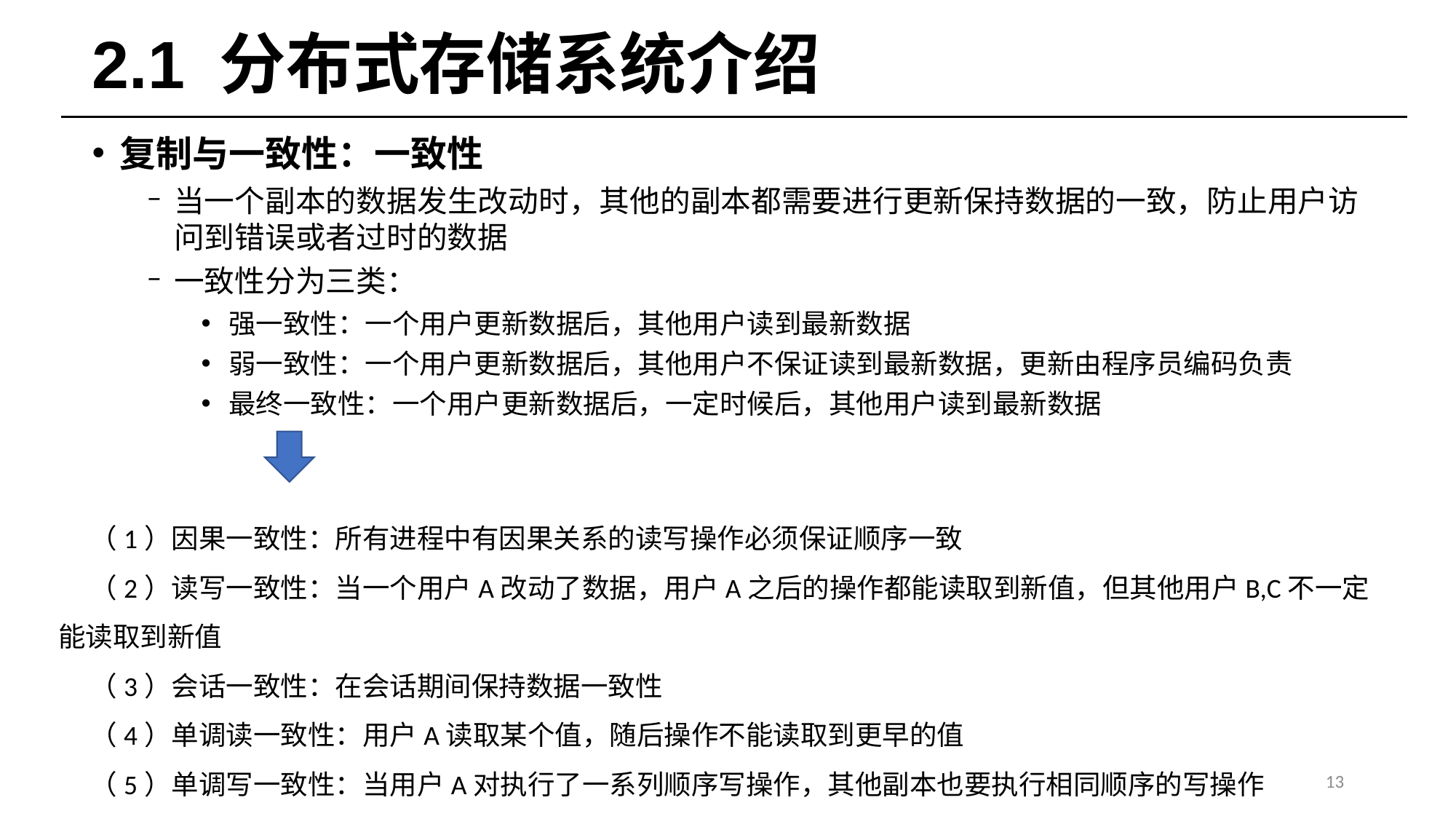

# 2.1 分布式存储系统介绍
复制与一致性：一致性
当一个副本的数据发生改动时，其他的副本都需要进行更新保持数据的一致，防止用户访问到错误或者过时的数据
一致性分为三类：
强一致性：一个用户更新数据后，其他用户读到最新数据
弱一致性：一个用户更新数据后，其他用户不保证读到最新数据，更新由程序员编码负责
最终一致性：一个用户更新数据后，一定时候后，其他用户读到最新数据

（1）因果一致性：所有进程中有因果关系的读写操作必须保证顺序一致
（2）读写一致性：当一个用户A改动了数据，用户A之后的操作都能读取到新值，但其他用户B,C不一定能读取到新值
（3）会话一致性：在会话期间保持数据一致性
（4）单调读一致性：用户A读取某个值，随后操作不能读取到更早的值
（5）单调写一致性：当用户A对执行了一系列顺序写操作，其他副本也要执行相同顺序的写操作
13